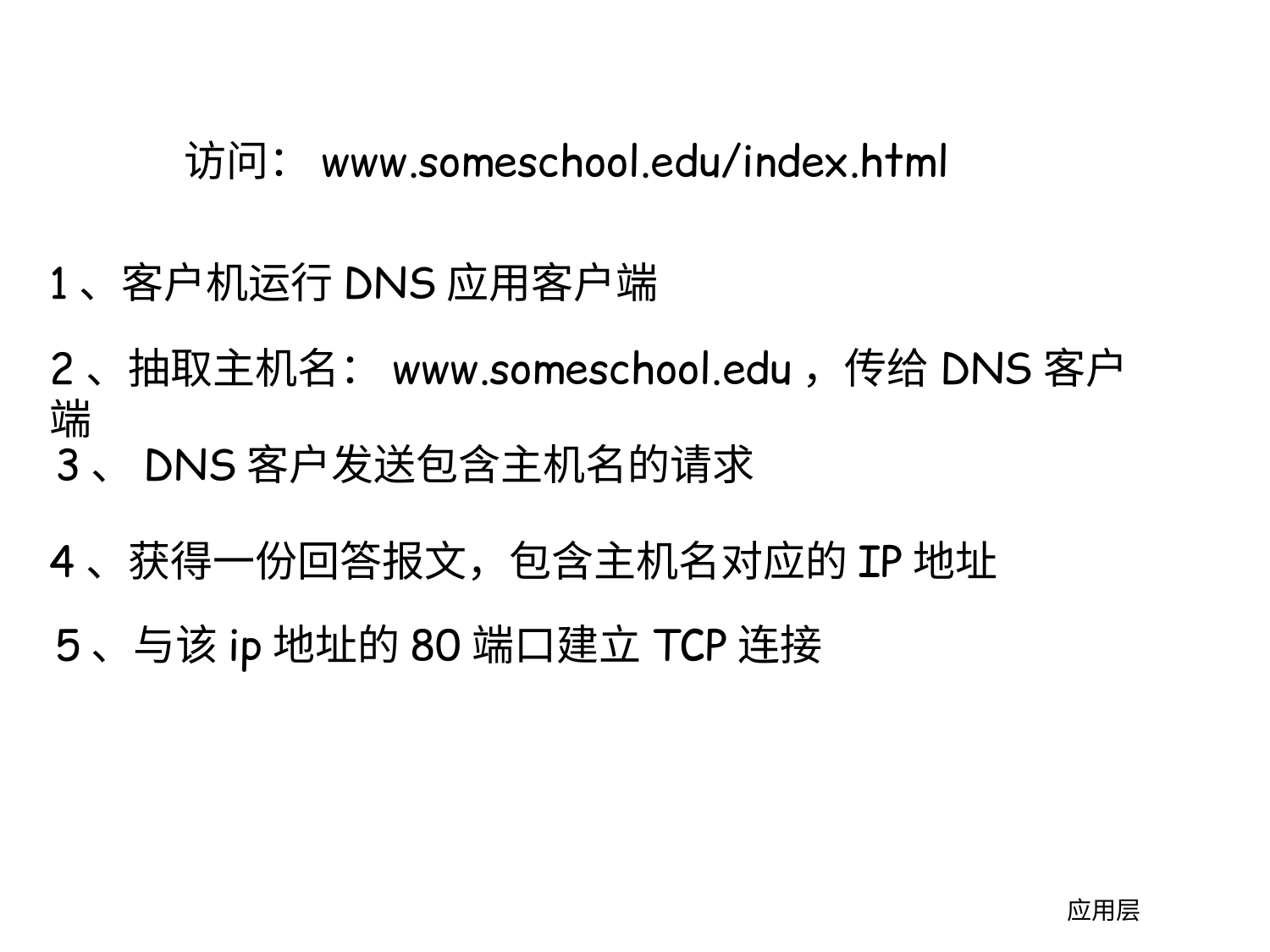

访问：www.someschool.edu/index.html
1、客户机运行DNS应用客户端
2、抽取主机名：www.someschool.edu，传给DNS客户端
3、DNS客户发送包含主机名的请求
4、获得一份回答报文，包含主机名对应的IP地址
5、与该ip地址的80端口建立TCP连接
应用层
65